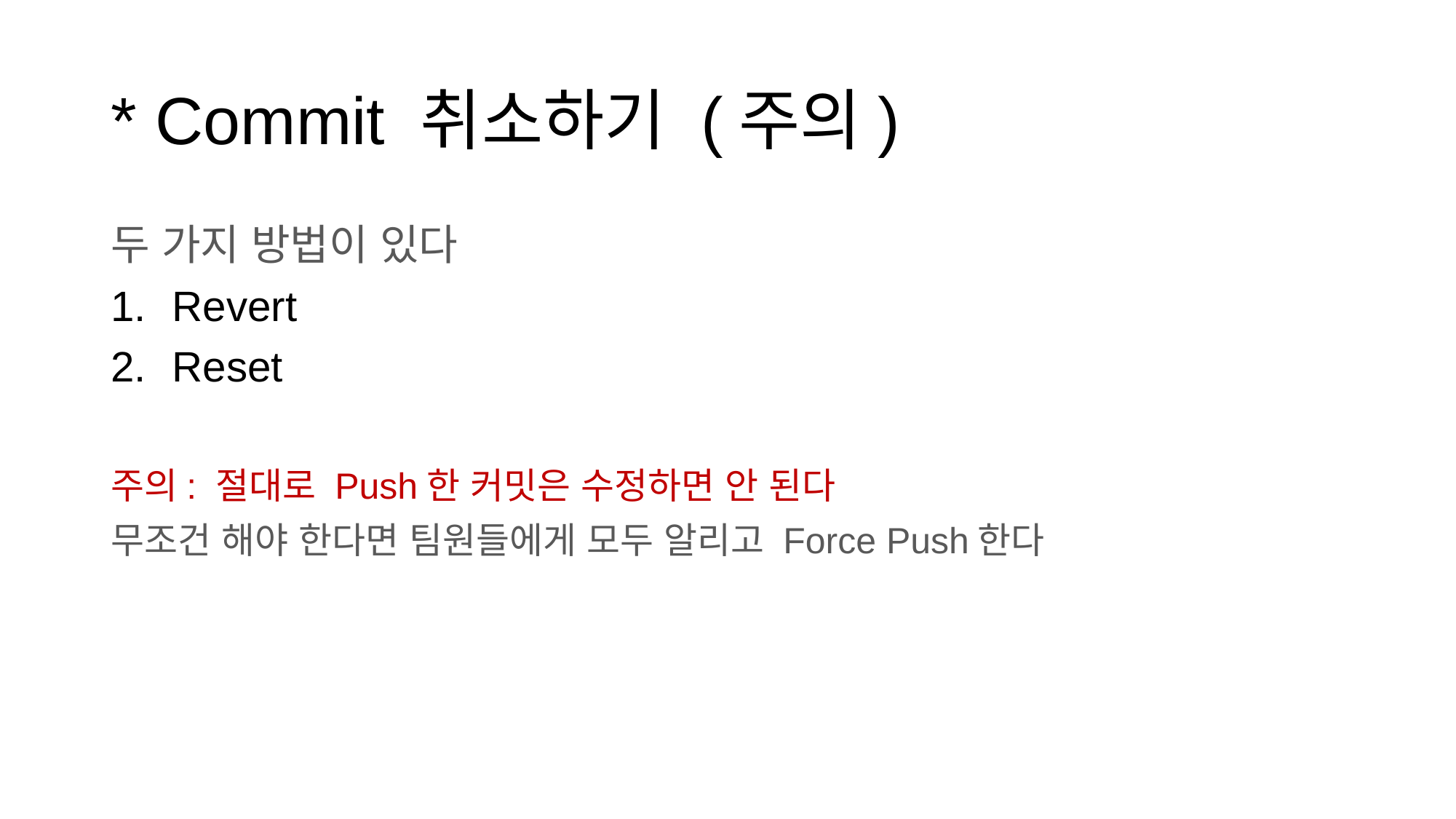

# * Commit 취소하기 (주의)
두 가지 방법이 있다
Revert
Reset

주의: 절대로 Push한 커밋은 수정하면 안 된다
무조건 해야 한다면 팀원들에게 모두 알리고 Force Push한다